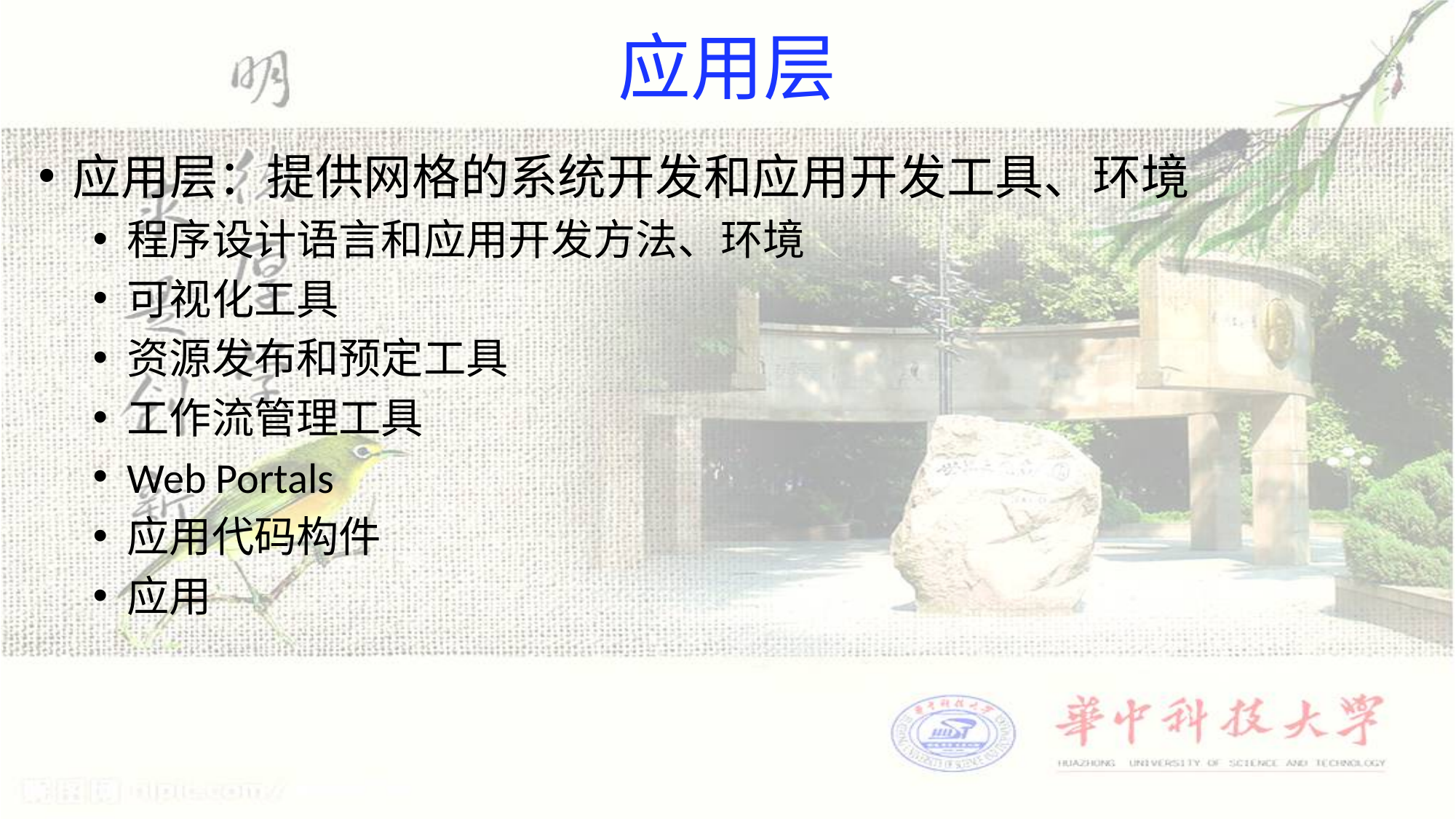

# 应用层
应用层：提供网格的系统开发和应用开发工具、环境
程序设计语言和应用开发方法、环境
可视化工具
资源发布和预定工具
工作流管理工具
Web Portals
应用代码构件
应用